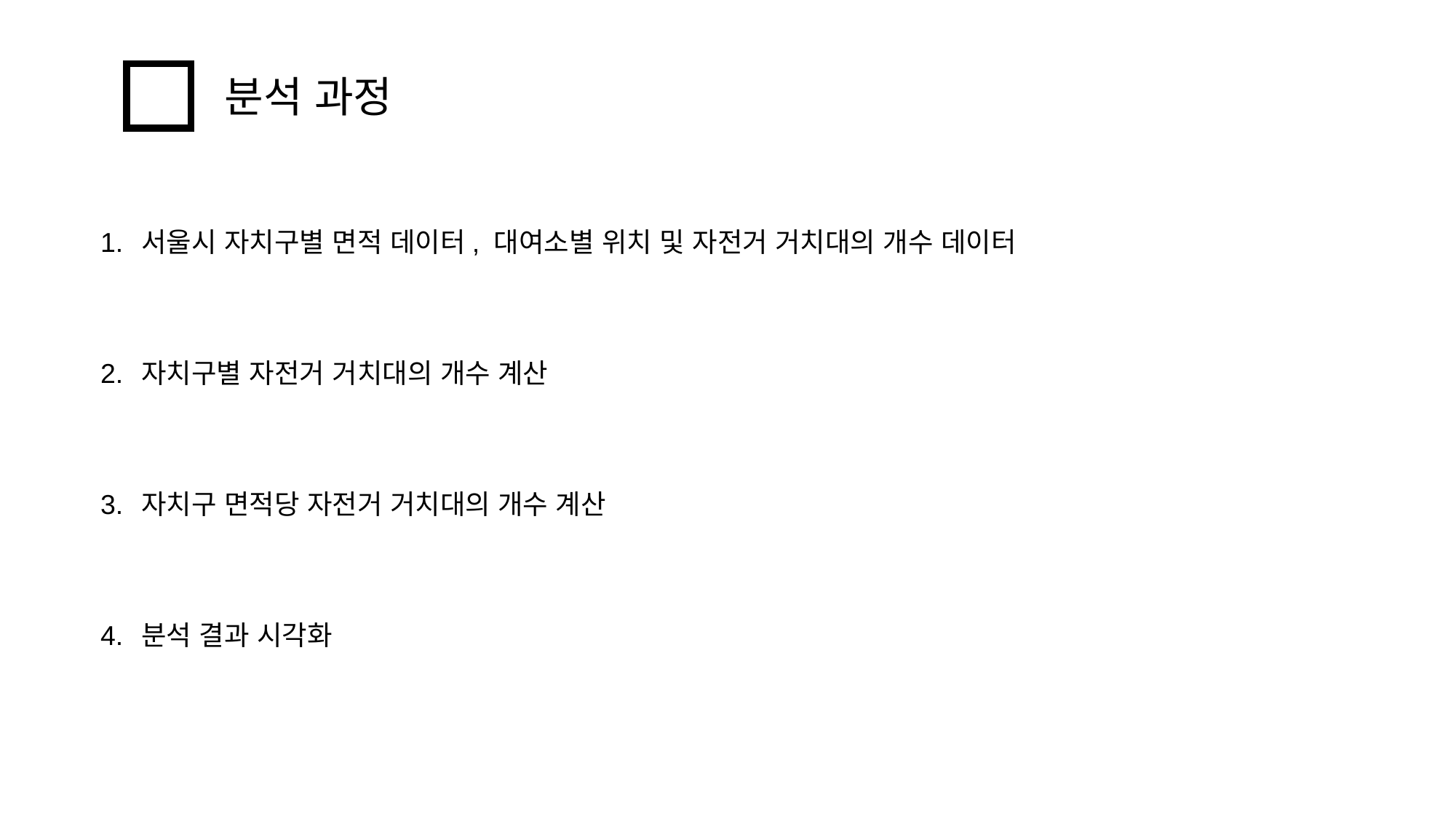

분석 과정
서울시 자치구별 면적 데이터, 대여소별 위치 및 자전거 거치대의 개수 데이터

자치구별 자전거 거치대의 개수 계산

자치구 면적당 자전거 거치대의 개수 계산

분석 결과 시각화